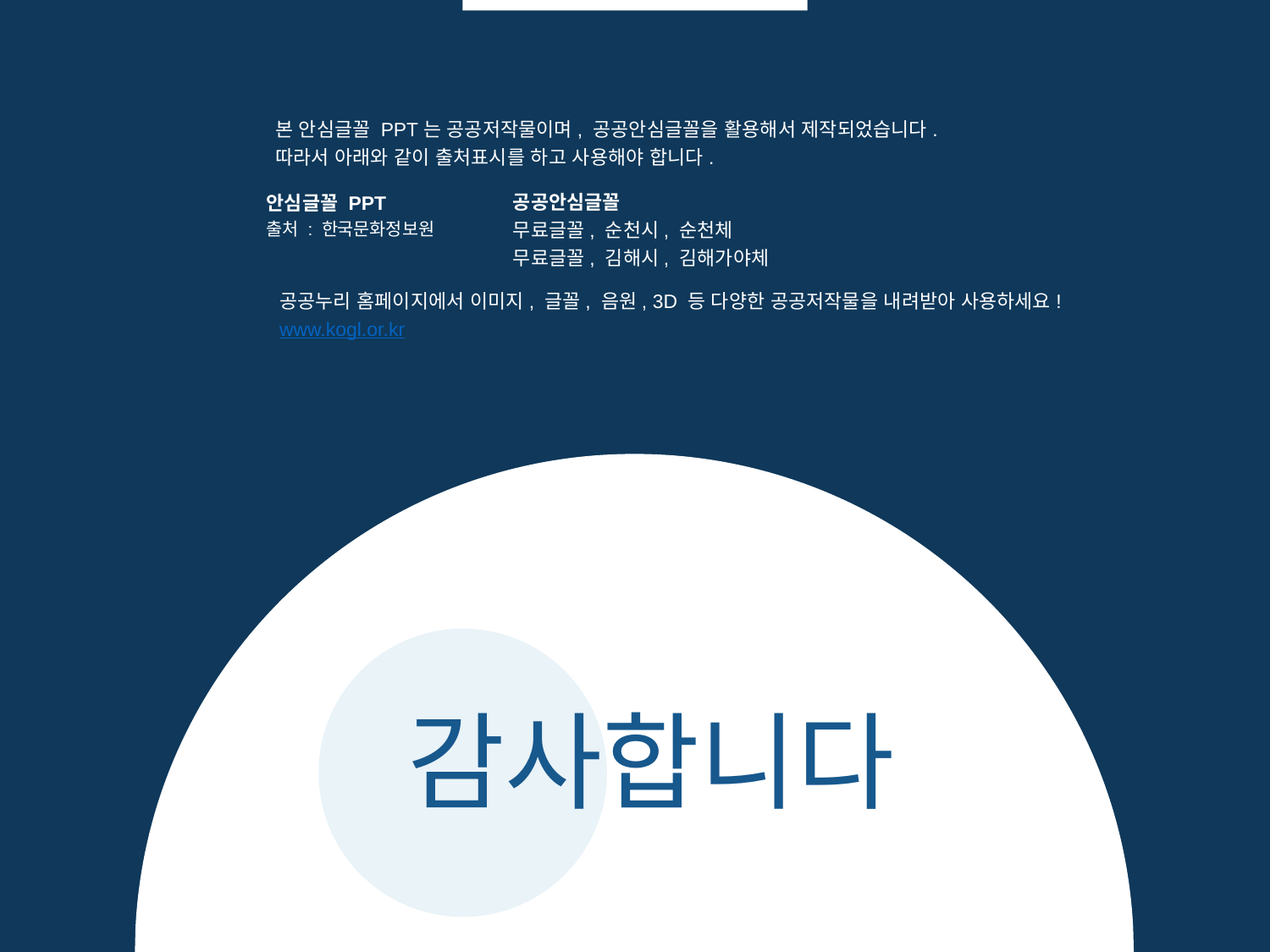

본 안심글꼴 PPT는 공공저작물이며, 공공안심글꼴을 활용해서 제작되었습니다.
따라서 아래와 같이 출처표시를 하고 사용해야 합니다.
안심글꼴 PPT
출처 : 한국문화정보원
공공안심글꼴
무료글꼴, 순천시, 순천체
무료글꼴, 김해시, 김해가야체
공공누리 홈페이지에서 이미지, 글꼴, 음원, 3D 등 다양한 공공저작물을 내려받아 사용하세요!
www.kogl.or.kr

감사합니다